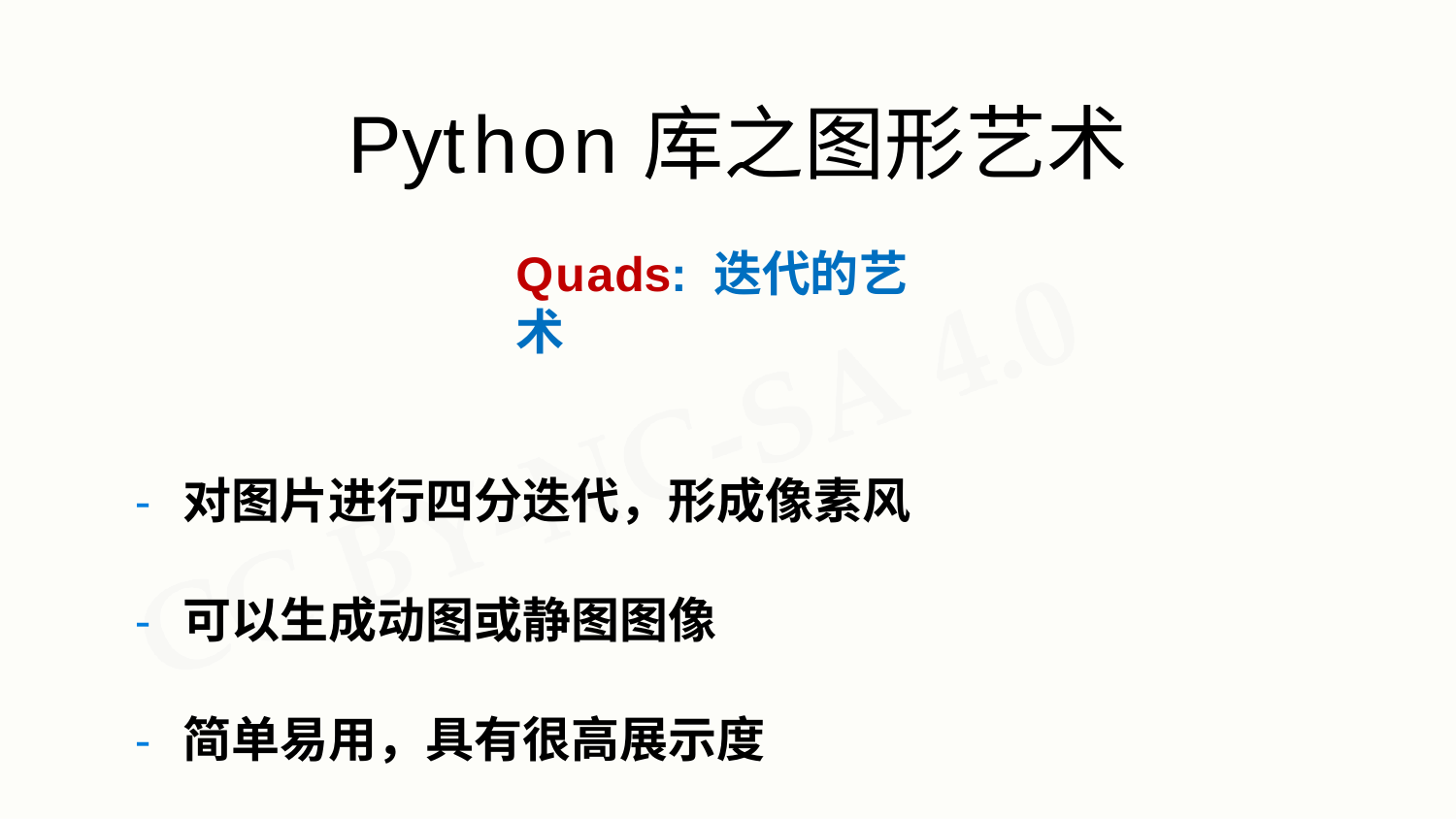

# Python库之图形艺术
Quads: 迭代的艺术

- 对图片进行四分迭代，形成像素风

- 可以生成动图或静图图像

- 简单易用，具有很高展示度